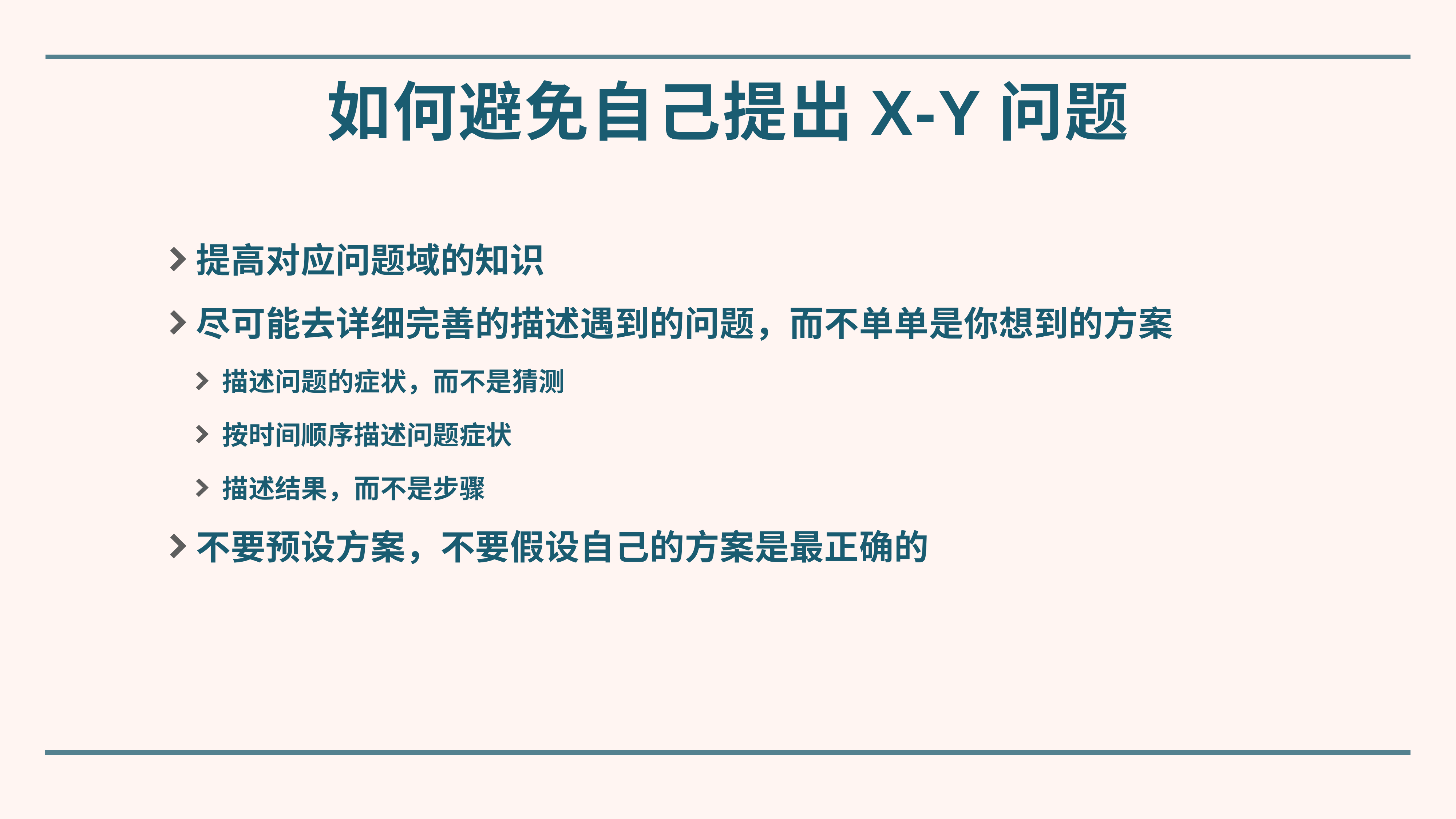

# 如何避免自己提出X-y问题
提高对应问题域的知识
尽可能去详细完善的描述遇到的问题，而不单单是你想到的方案
描述问题的症状，而不是猜测
按时间顺序描述问题症状
描述结果，而不是步骤
不要预设方案，不要假设自己的方案是最正确的